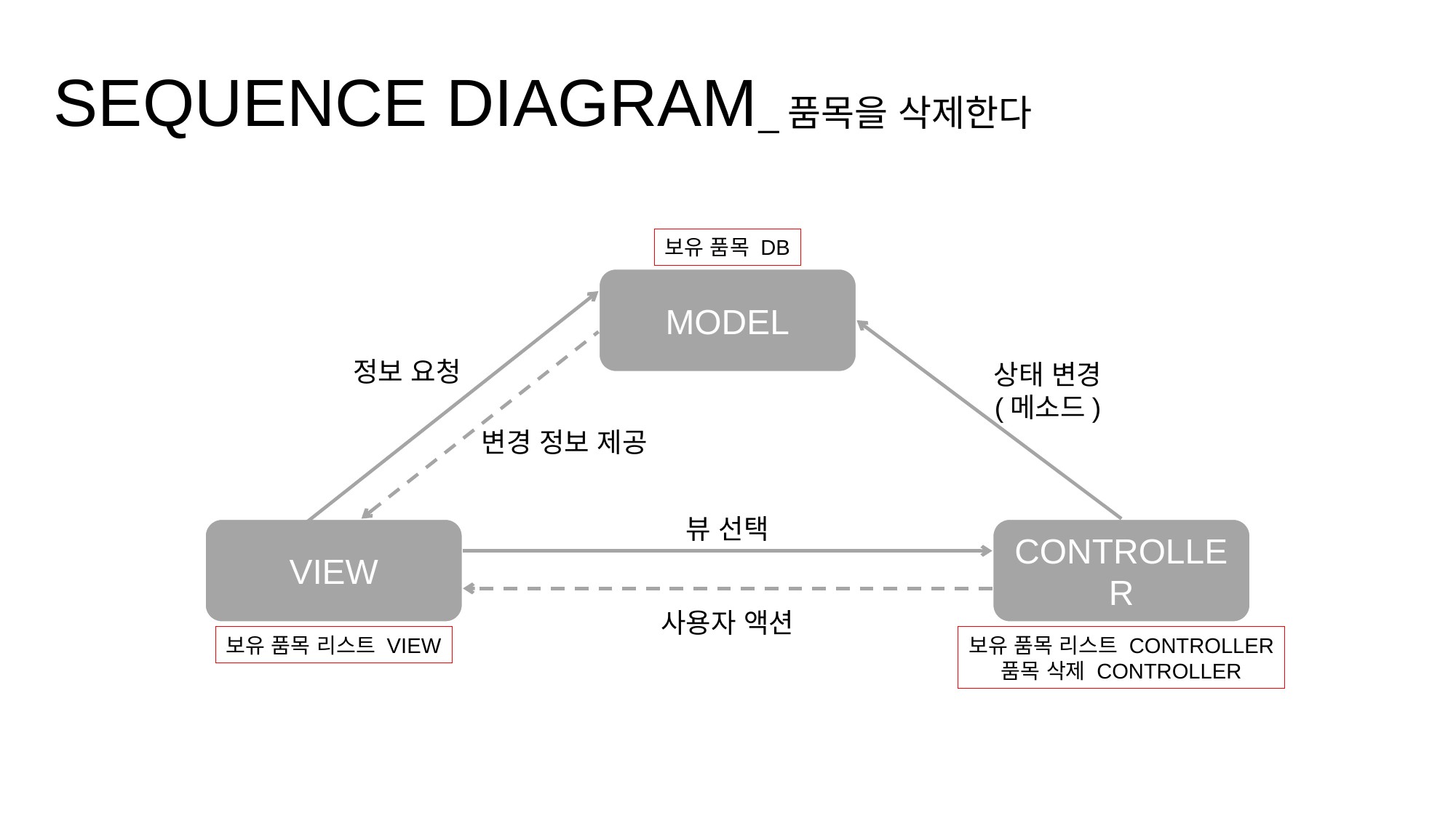

SEQUENCE DIAGRAM_품목을 삭제한다
보유 품목 DB
MODEL
VIEW
CONTROLLER
정보 요청
상태 변경
(메소드)
변경 정보 제공
뷰 선택
사용자 액션
보유 품목 리스트 VIEW
보유 품목 리스트 CONTROLLER
품목 삭제 CONTROLLER